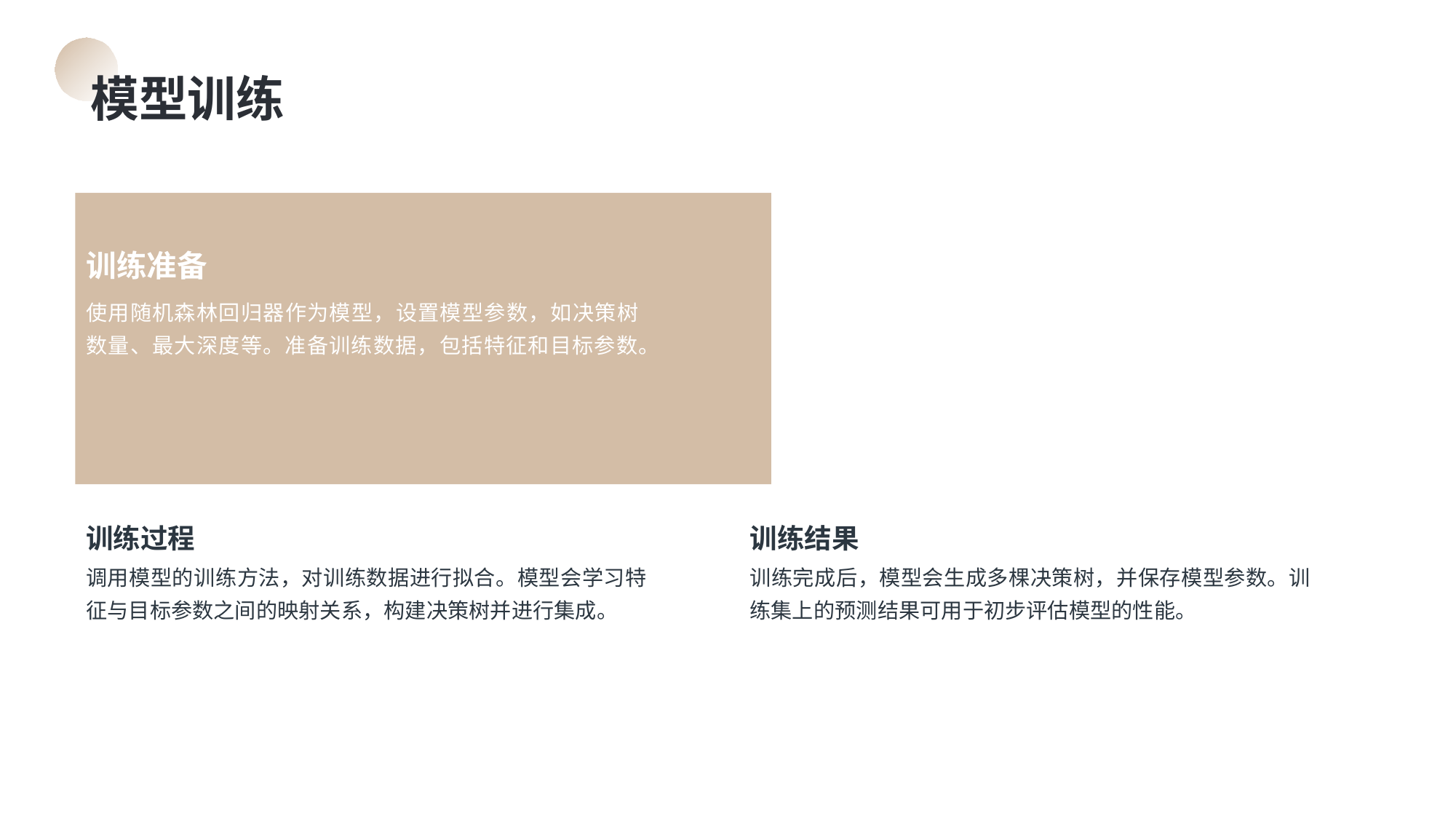

模型训练

训练准备
使用随机森林回归器作为模型，设置模型参数，如决策树数量、最大深度等。准备训练数据，包括特征和目标参数。
训练过程
训练结果
调用模型的训练方法，对训练数据进行拟合。模型会学习特征与目标参数之间的映射关系，构建决策树并进行集成。
训练完成后，模型会生成多棵决策树，并保存模型参数。训练集上的预测结果可用于初步评估模型的性能。